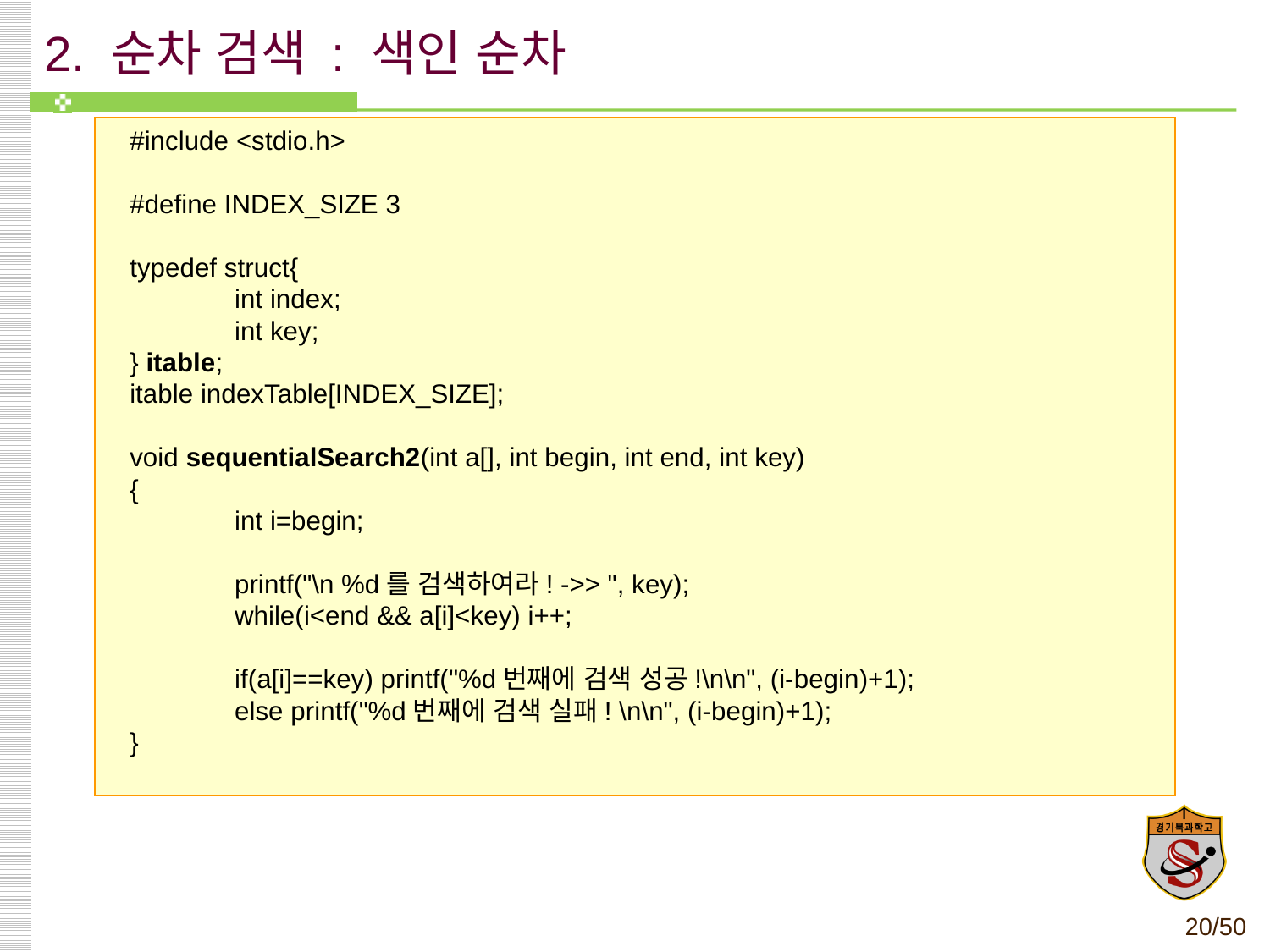

# 2. 순차 검색 : 색인 순차
   #include <stdio.h>

   #define INDEX_SIZE 3

   typedef struct{
   	int index;
   	int key;
   } itable;
   itable indexTable[INDEX_SIZE];

   void sequentialSearch2(int a[], int begin, int end, int key)
   {
 	int i=begin;

 	printf("\n %d를 검색하여라! ->> ", key);
 	while(i<end && a[i]<key) i++;

 	if(a[i]==key) printf("%d번째에 검색 성공!\n\n", (i-begin)+1);
 	else printf("%d번째에 검색 실패! \n\n", (i-begin)+1);
   }